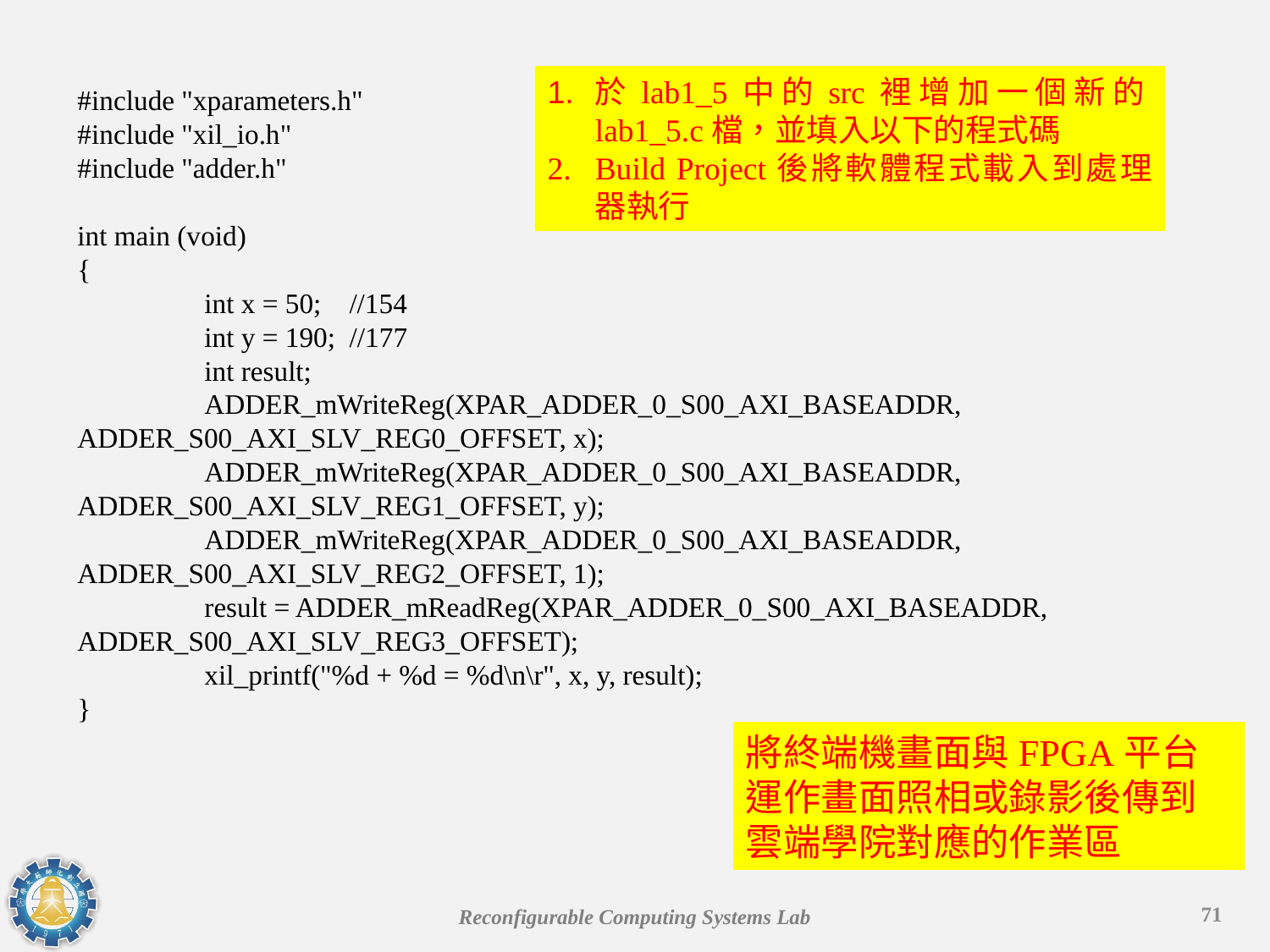

於lab1_5中的src裡增加一個新的lab1_5.c檔，並填入以下的程式碼
Build Project後將軟體程式載入到處理器執行
#include "xparameters.h"
#include "xil_io.h"
#include "adder.h"

int main (void)
{
	int x = 50;    //154
	int y = 190;  //177
	int result;
	ADDER_mWriteReg(XPAR_ADDER_0_S00_AXI_BASEADDR, ADDER_S00_AXI_SLV_REG0_OFFSET, x);
	ADDER_mWriteReg(XPAR_ADDER_0_S00_AXI_BASEADDR, ADDER_S00_AXI_SLV_REG1_OFFSET, y);
	ADDER_mWriteReg(XPAR_ADDER_0_S00_AXI_BASEADDR, ADDER_S00_AXI_SLV_REG2_OFFSET, 1);
	result = ADDER_mReadReg(XPAR_ADDER_0_S00_AXI_BASEADDR, ADDER_S00_AXI_SLV_REG3_OFFSET);
	xil_printf("%d + %d = %d\n\r", x, y, result);
}
將終端機畫面與FPGA平台運作畫面照相或錄影後傳到雲端學院對應的作業區
71